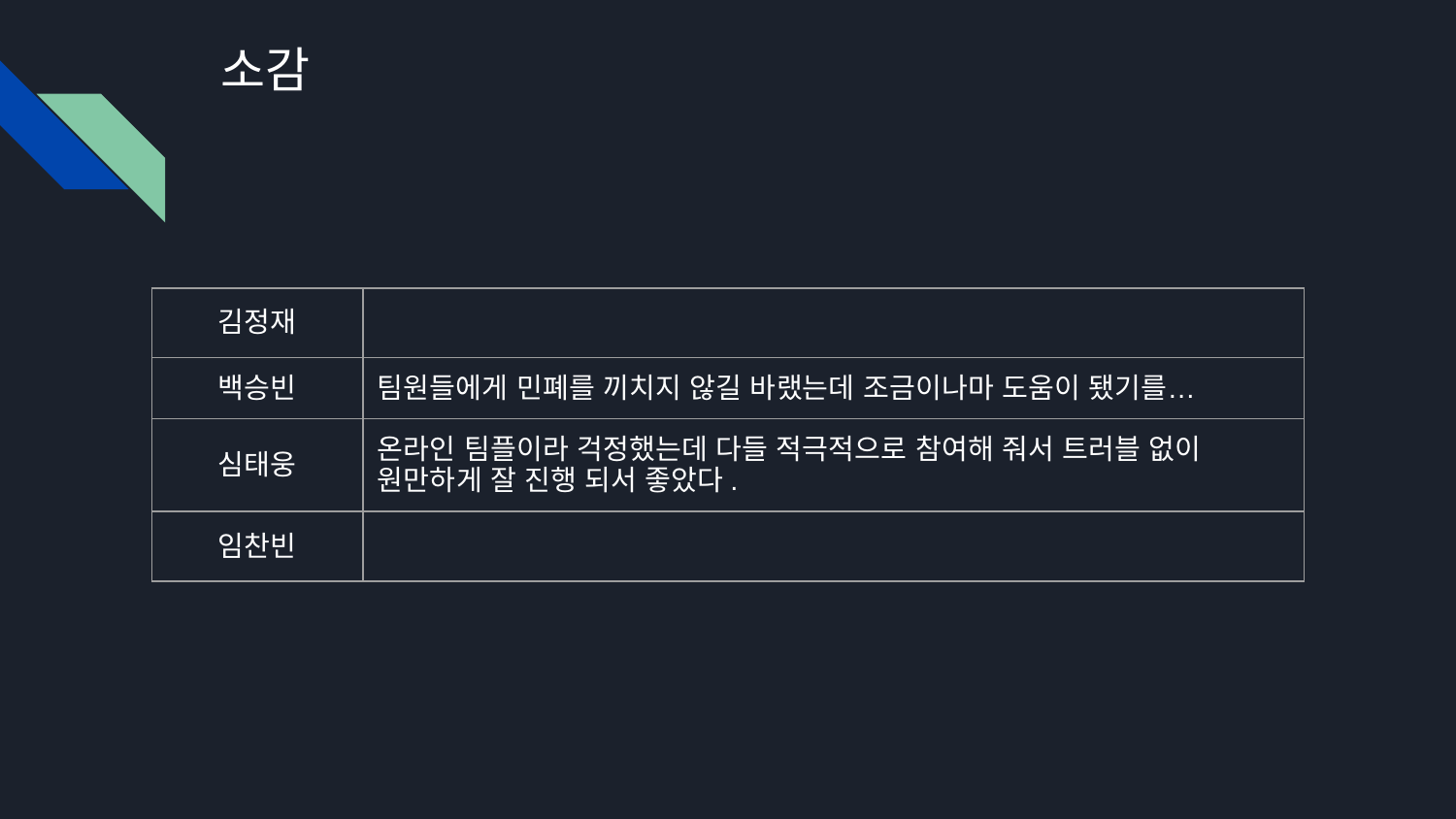

# 소감
| 김정재 |  |
| --- | --- |
| 백승빈 | 팀원들에게 민폐를 끼치지 않길 바랬는데 조금이나마 도움이 됐기를… |
| 심태웅 | 온라인 팀플이라 걱정했는데 다들 적극적으로 참여해 줘서 트러블 없이 원만하게 잘 진행 되서 좋았다. |
| 임찬빈 |  |